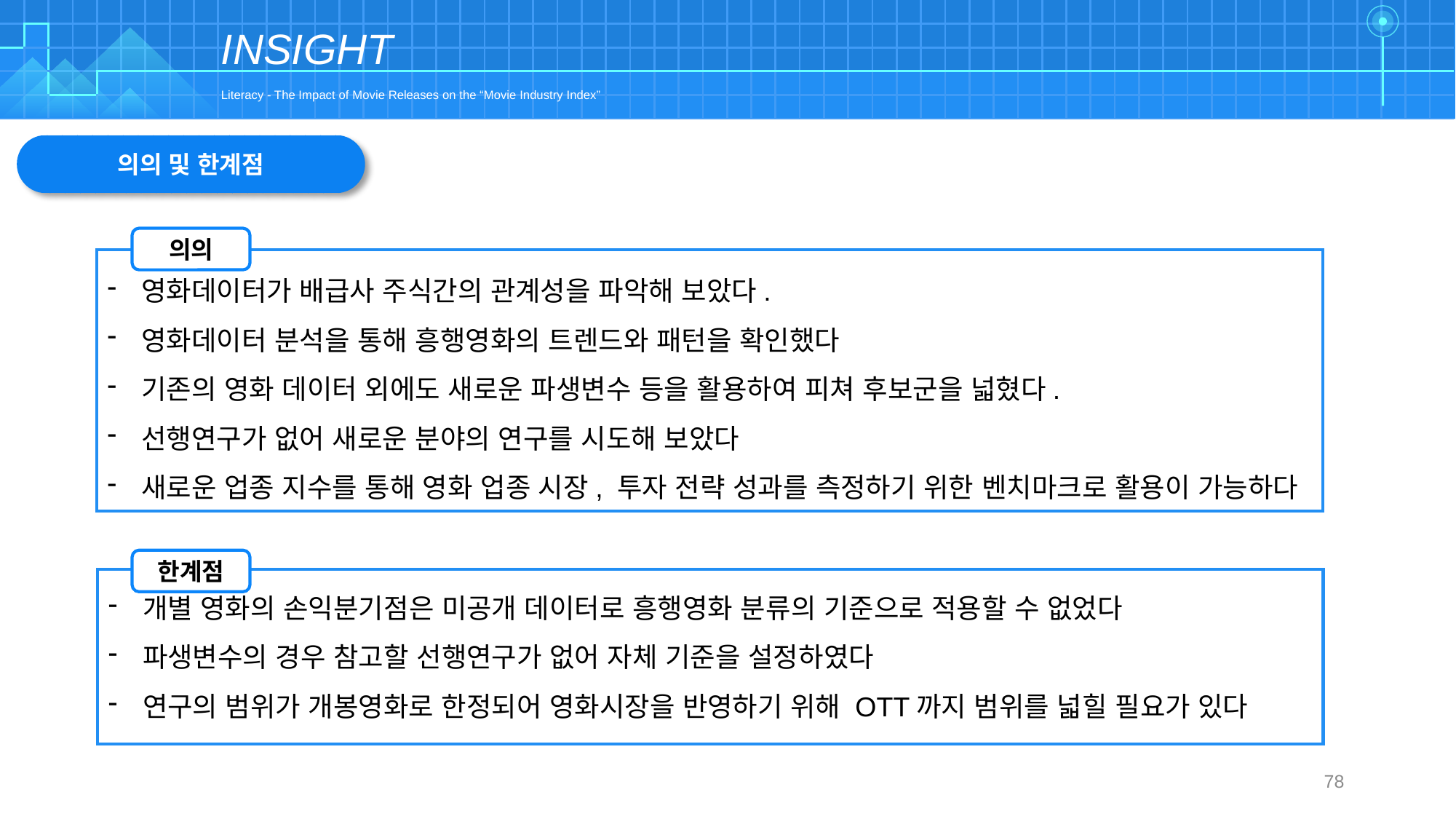

|  |  |  |  |  |  |  |  |  |  |  |  |  |  |  |  |  |  |  |  |  |  |  |  |  |  |  |  |  |  |  |  |  |  |  |  |  |  |  |  |  |  |  |  |  |  |  |  |  |  |  |  |  |  |  |  |  |  |  |  |
| --- | --- | --- | --- | --- | --- | --- | --- | --- | --- | --- | --- | --- | --- | --- | --- | --- | --- | --- | --- | --- | --- | --- | --- | --- | --- | --- | --- | --- | --- | --- | --- | --- | --- | --- | --- | --- | --- | --- | --- | --- | --- | --- | --- | --- | --- | --- | --- | --- | --- | --- | --- | --- | --- | --- | --- | --- | --- | --- | --- |
|  |  |  |  |  |  |  |  |  |  |  |  |  |  |  |  |  |  |  |  |  |  |  |  |  |  |  |  |  |  |  |  |  |  |  |  |  |  |  |  |  |  |  |  |  |  |  |  |  |  |  |  |  |  |  |  |  |  |  |  |
|  |  |  |  |  |  |  |  |  |  |  |  |  |  |  |  |  |  |  |  |  |  |  |  |  |  |  |  |  |  |  |  |  |  |  |  |  |  |  |  |  |  |  |  |  |  |  |  |  |  |  |  |  |  |  |  |  |  |  |  |
|  |  |  |  |  |  |  |  |  |  |  |  |  |  |  |  |  |  |  |  |  |  |  |  |  |  |  |  |  |  |  |  |  |  |  |  |  |  |  |  |  |  |  |  |  |  |  |  |  |  |  |  |  |  |  |  |  |  |  |  |
|  |  |  |  |  |  |  |  |  |  |  |  |  |  |  |  |  |  |  |  |  |  |  |  |  |  |  |  |  |  |  |  |  |  |  |  |  |  |  |  |  |  |  |  |  |  |  |  |  |  |  |  |  |  |  |  |  |  |  |  |

INSIGHT
Literacy - The Impact of Movie Releases on the “Movie Industry Index”

의의 및 한계점
의의
영화데이터가 배급사 주식간의 관계성을 파악해 보았다.
영화데이터 분석을 통해 흥행영화의 트렌드와 패턴을 확인했다
기존의 영화 데이터 외에도 새로운 파생변수 등을 활용하여 피쳐 후보군을 넓혔다.
선행연구가 없어 새로운 분야의 연구를 시도해 보았다
새로운 업종 지수를 통해 영화 업종 시장, 투자 전략 성과를 측정하기 위한 벤치마크로 활용이 가능하다
한계점

개별 영화의 손익분기점은 미공개 데이터로 흥행영화 분류의 기준으로 적용할 수 없었다
파생변수의 경우 참고할 선행연구가 없어 자체 기준을 설정하였다
연구의 범위가 개봉영화로 한정되어 영화시장을 반영하기 위해 OTT까지 범위를 넓힐 필요가 있다

78